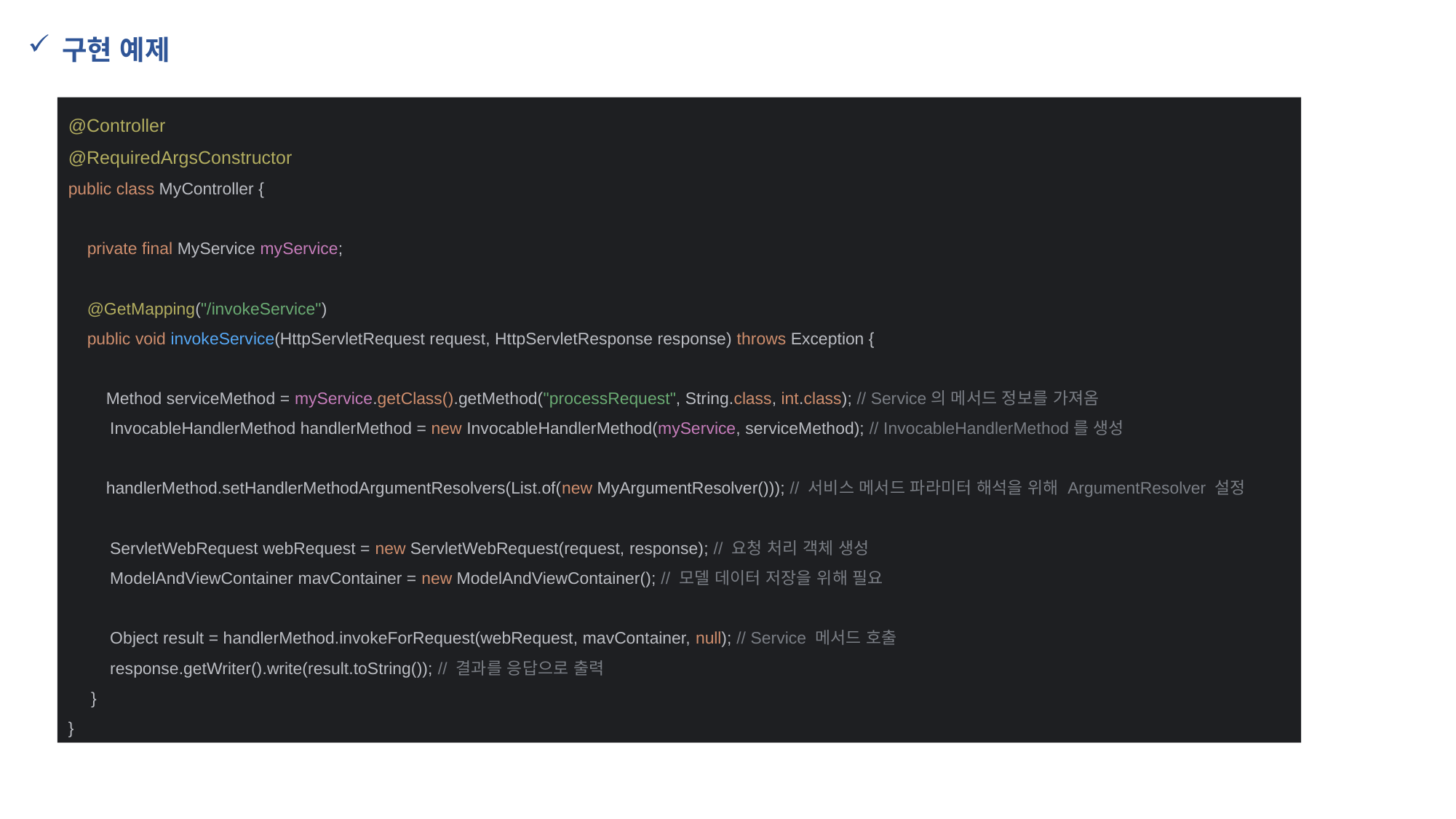

구현 예제
@Controller
@RequiredArgsConstructor
public class MyController {
    private final MyService myService;
    @GetMapping("/invokeService")
    public void invokeService(HttpServletRequest request, HttpServletResponse response) throws Exception {
        Method serviceMethod = myService.getClass().getMethod("processRequest", String.class, int.class); // Service의 메서드 정보를 가져옴
        InvocableHandlerMethod handlerMethod = new InvocableHandlerMethod(myService, serviceMethod); // InvocableHandlerMethod를 생성
        handlerMethod.setHandlerMethodArgumentResolvers(List.of(new MyArgumentResolver())); // 서비스 메서드 파라미터 해석을 위해 ArgumentResolver 설정
        ServletWebRequest webRequest = new ServletWebRequest(request, response); // 요청 처리 객체 생성
        ModelAndViewContainer mavContainer = new ModelAndViewContainer(); // 모델 데이터 저장을 위해 필요
        Object result = handlerMethod.invokeForRequest(webRequest, mavContainer, null); // Service 메서드 호출
        response.getWriter().write(result.toString()); // 결과를 응답으로 출력
    }
}